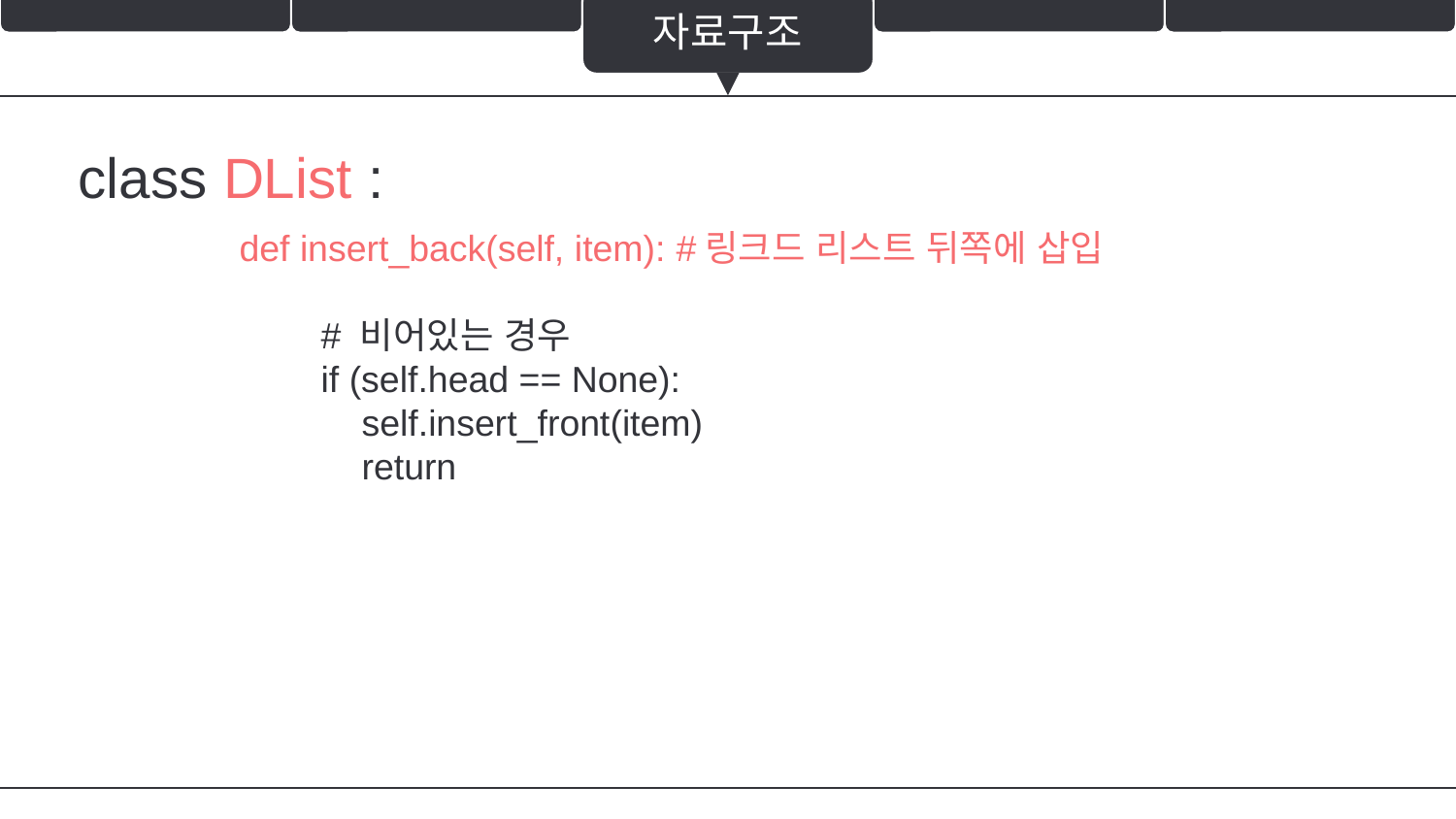

자료구조
class DList :
def insert_back(self, item):	#링크드 리스트 뒤쪽에 삽입

        # 비어있는 경우
        if (self.head == None):
            self.insert_front(item)
            return